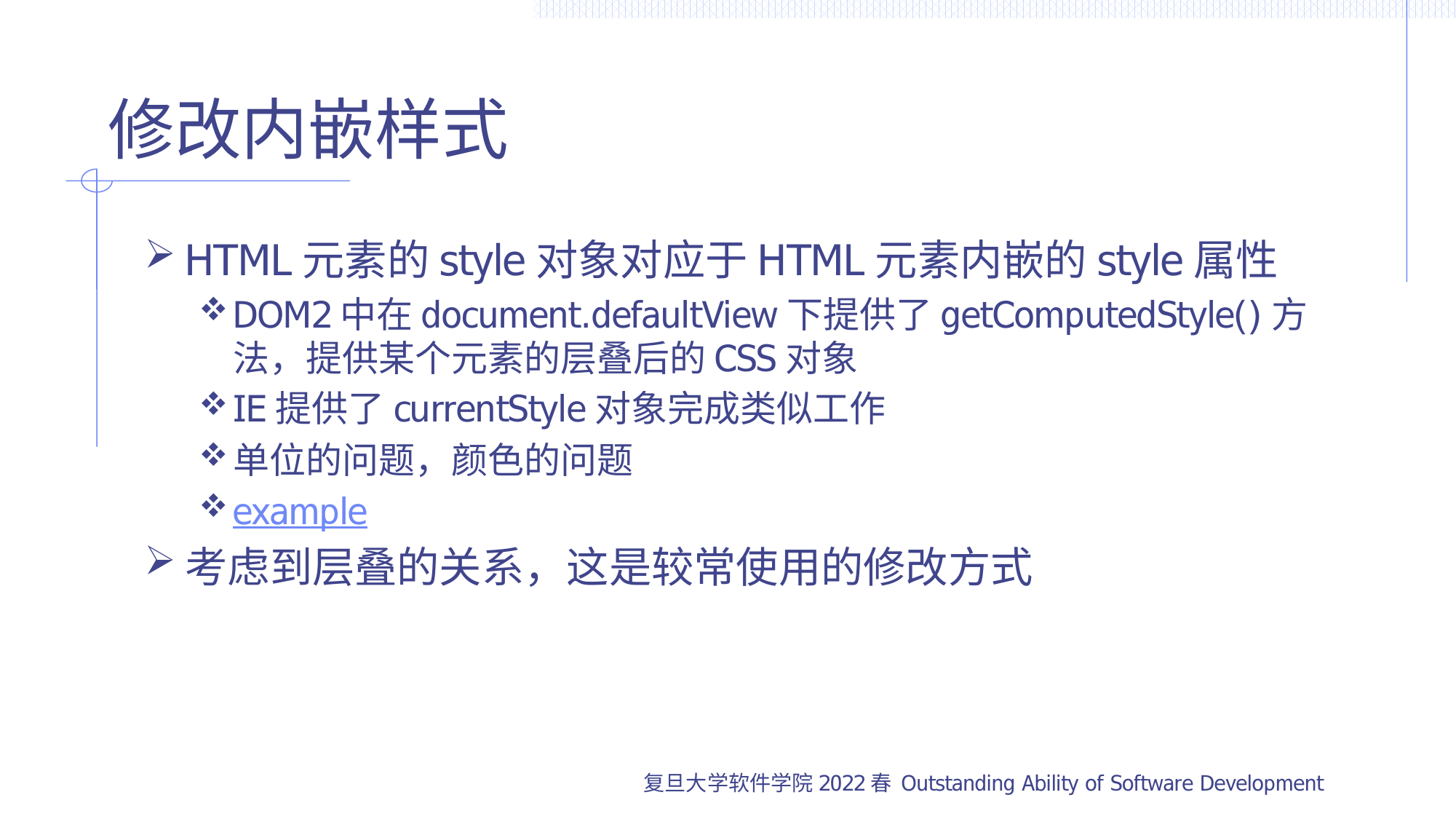

# 修改内嵌样式
HTML元素的style对象对应于HTML元素内嵌的style属性
DOM2中在document.defaultView下提供了getComputedStyle()方法，提供某个元素的层叠后的CSS对象
IE提供了currentStyle对象完成类似工作
单位的问题，颜色的问题
example
考虑到层叠的关系，这是较常使用的修改方式